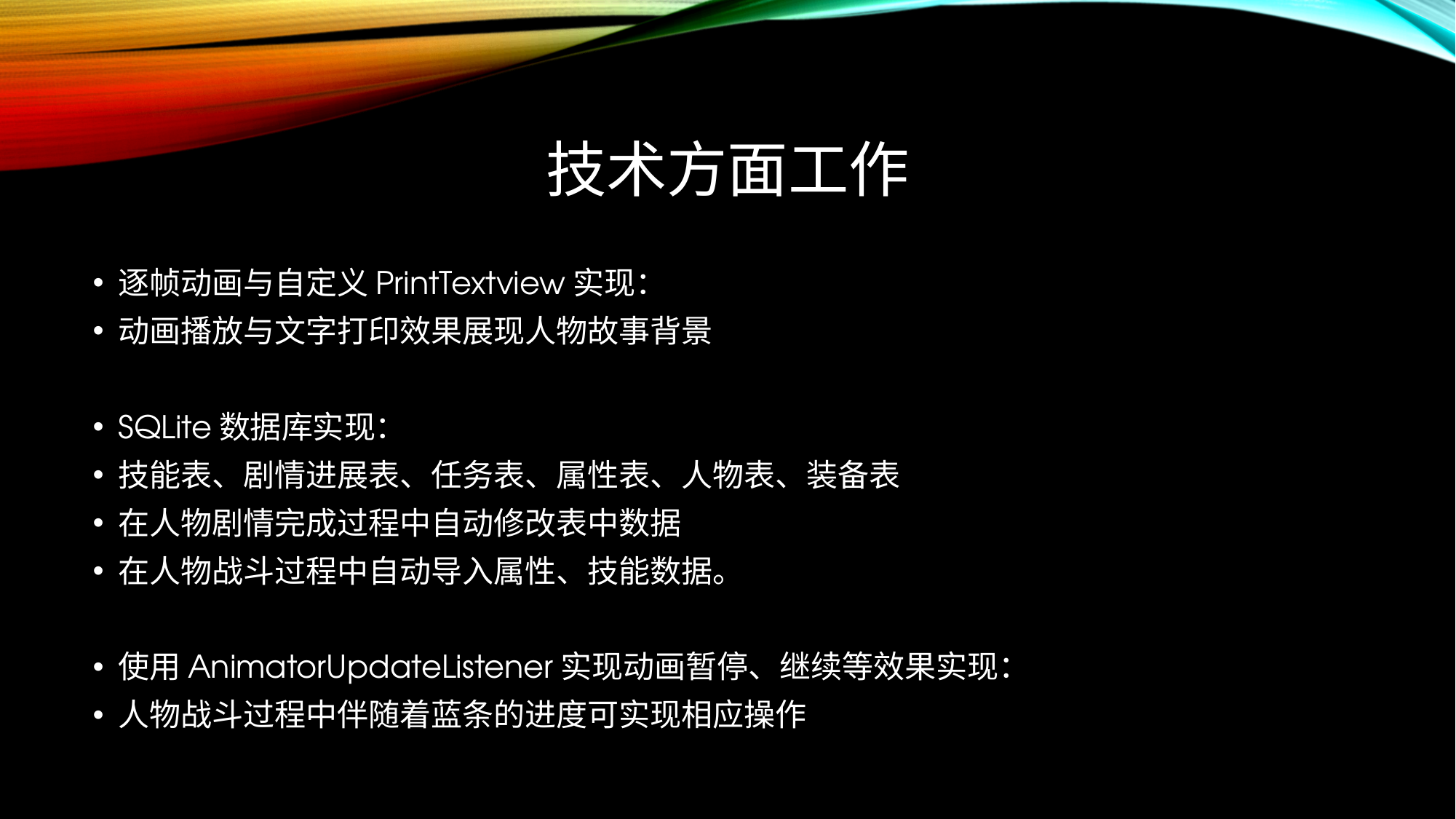

# 技术方面工作
逐帧动画与自定义PrintTextview实现：
动画播放与文字打印效果展现人物故事背景

SQLite数据库实现：
技能表、剧情进展表、任务表、属性表、人物表、装备表
在人物剧情完成过程中自动修改表中数据
在人物战斗过程中自动导入属性、技能数据。

使用AnimatorUpdateListener实现动画暂停、继续等效果实现：
人物战斗过程中伴随着蓝条的进度可实现相应操作